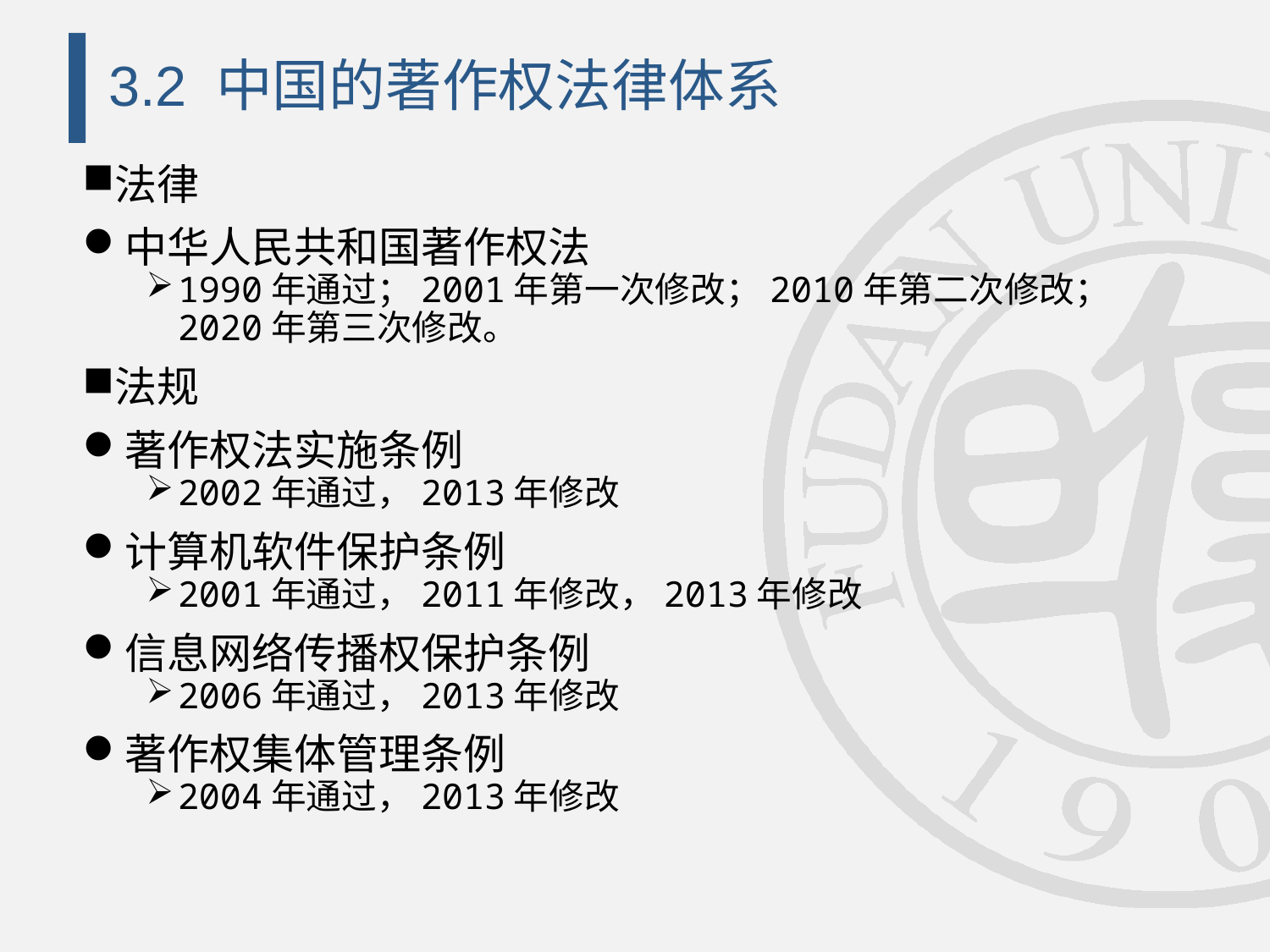

# 3.2 中国的著作权法律体系
法律
中华人民共和国著作权法
1990年通过；2001年第一次修改；2010年第二次修改；2020年第三次修改。
法规
著作权法实施条例
2002年通过，2013年修改
计算机软件保护条例
2001年通过，2011年修改，2013年修改
信息网络传播权保护条例
2006年通过，2013年修改
著作权集体管理条例
2004年通过，2013年修改